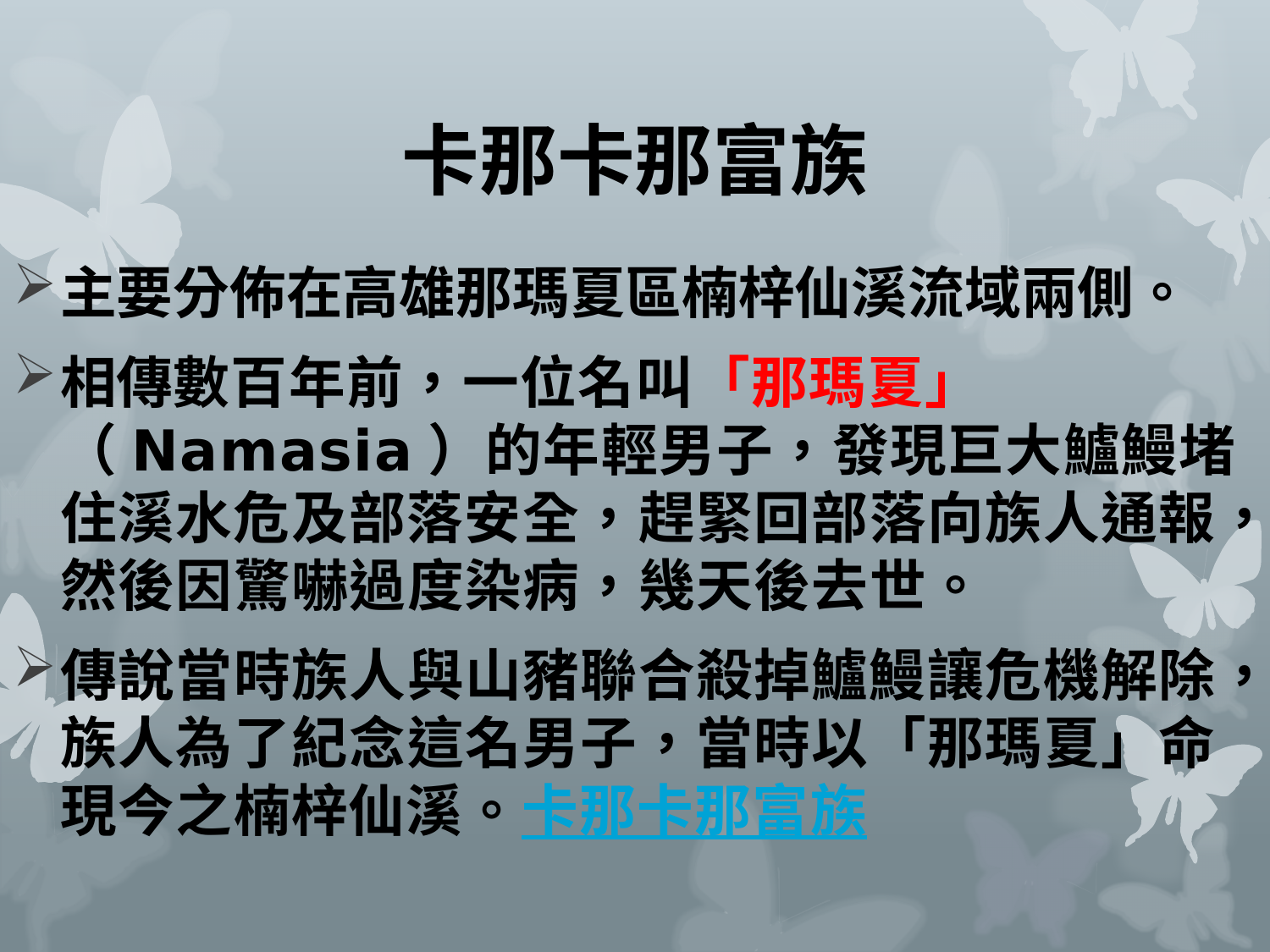

# 卡那卡那富族
主要分佈在高雄那瑪夏區楠梓仙溪流域兩側。
相傳數百年前，一位名叫「那瑪夏」（Namasia）的年輕男子，發現巨大鱸鰻堵住溪水危及部落安全，趕緊回部落向族人通報，然後因驚嚇過度染病，幾天後去世。
傳說當時族人與山豬聯合殺掉鱸鰻讓危機解除，族人為了紀念這名男子，當時以「那瑪夏」命現今之楠梓仙溪。卡那卡那富族